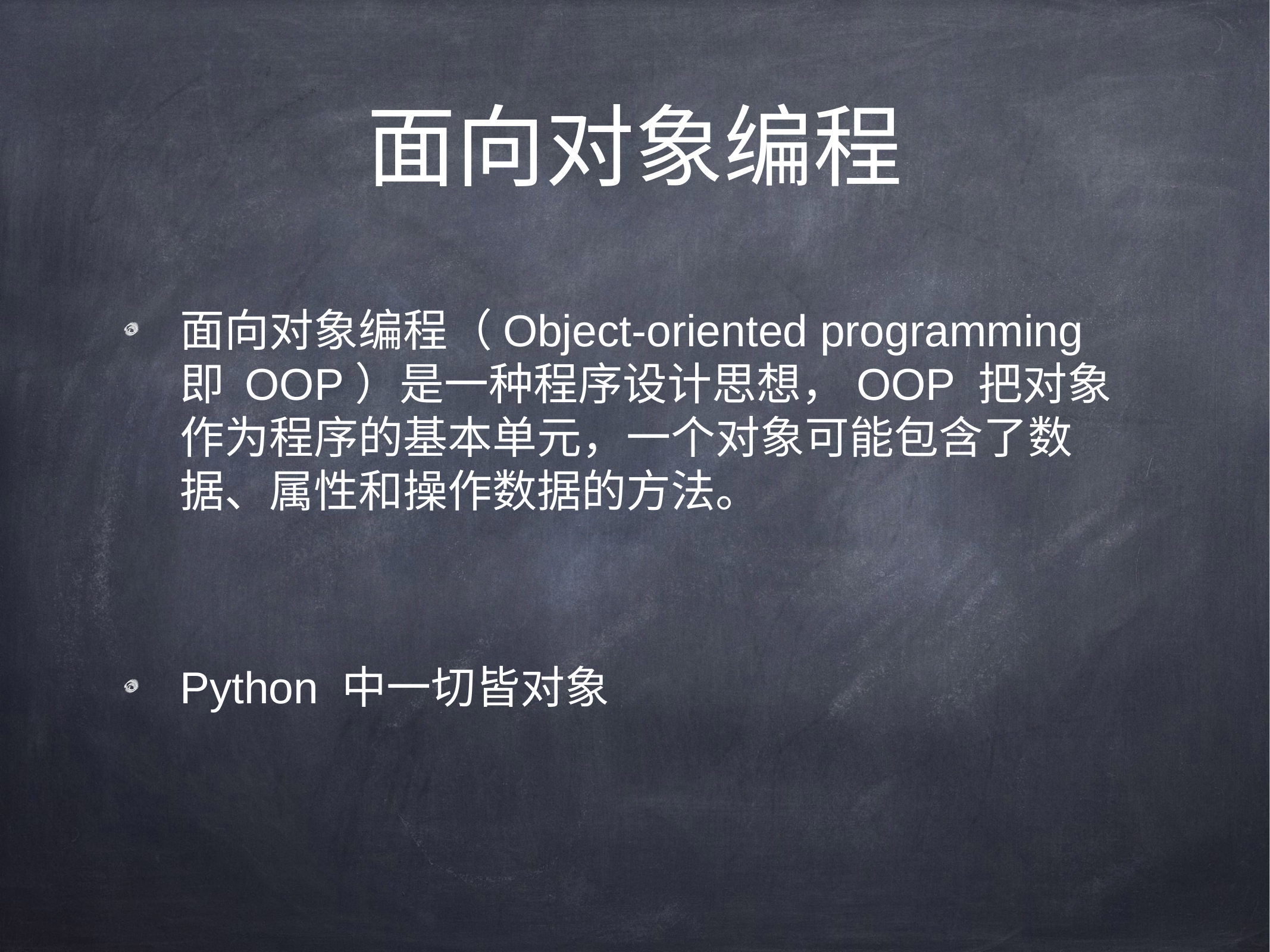

# 面向对象编程
面向对象编程（Object-oriented programming 即 OOP）是一种程序设计思想，OOP 把对象作为程序的基本单元，一个对象可能包含了数据、属性和操作数据的方法。

Python 中一切皆对象